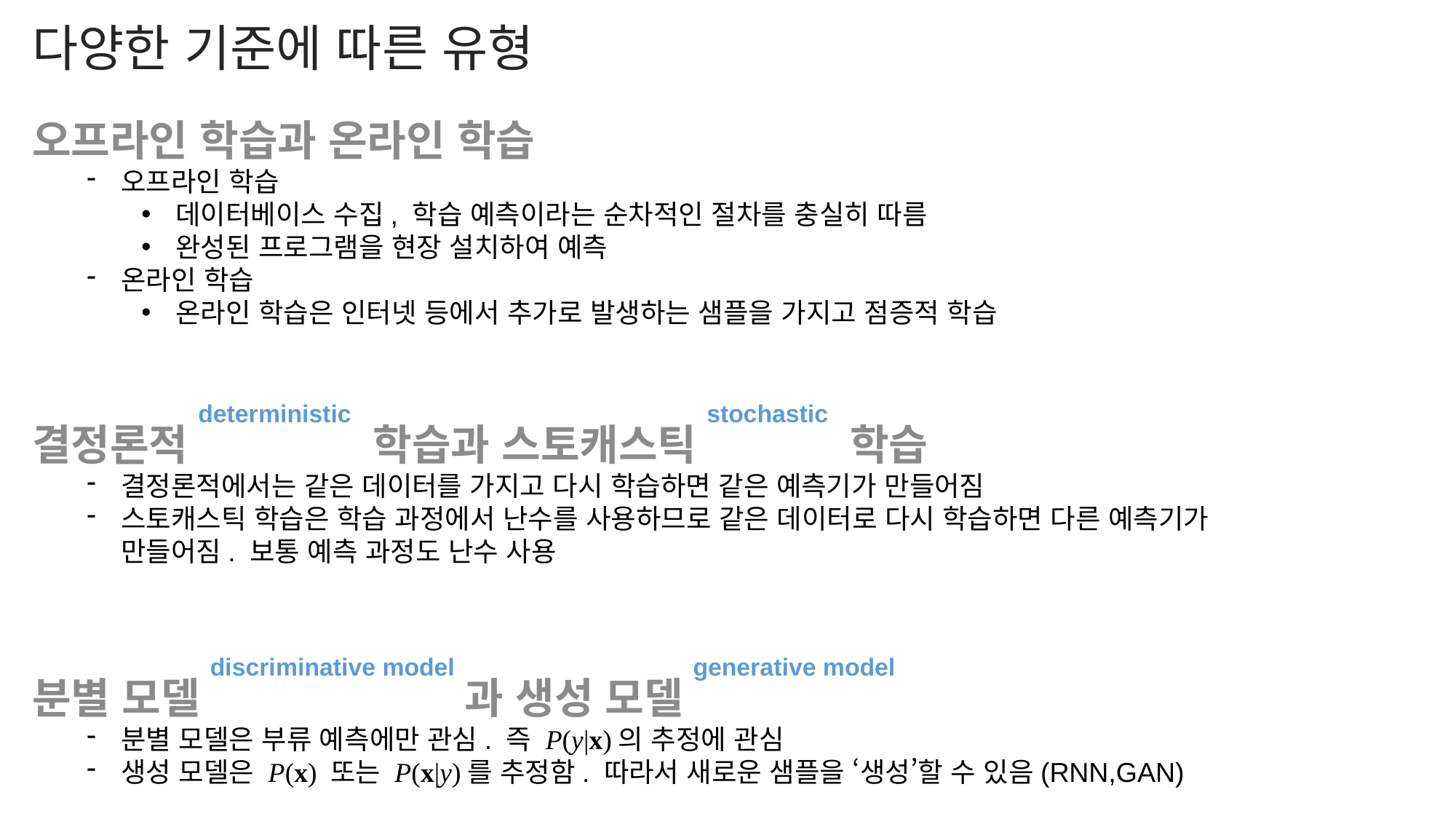

다양한 기준에 따른 유형
오프라인 학습과 온라인 학습
오프라인 학습
데이터베이스 수집, 학습 예측이라는 순차적인 절차를 충실히 따름
완성된 프로그램을 현장 설치하여 예측
온라인 학습
온라인 학습은 인터넷 등에서 추가로 발생하는 샘플을 가지고 점증적 학습

결정론적deterministic 학습과 스토캐스틱stochastic 학습
결정론적에서는 같은 데이터를 가지고 다시 학습하면 같은 예측기가 만들어짐
스토캐스틱 학습은 학습 과정에서 난수를 사용하므로 같은 데이터로 다시 학습하면 다른 예측기가 만들어짐. 보통 예측 과정도 난수 사용

분별 모델discriminative model과 생성 모델generative model
분별 모델은 부류 예측에만 관심. 즉 P(y|x)의 추정에 관심
생성 모델은 P(x) 또는 P(x|y)를 추정함. 따라서 새로운 샘플을 ‘생성’할 수 있음(RNN,GAN)